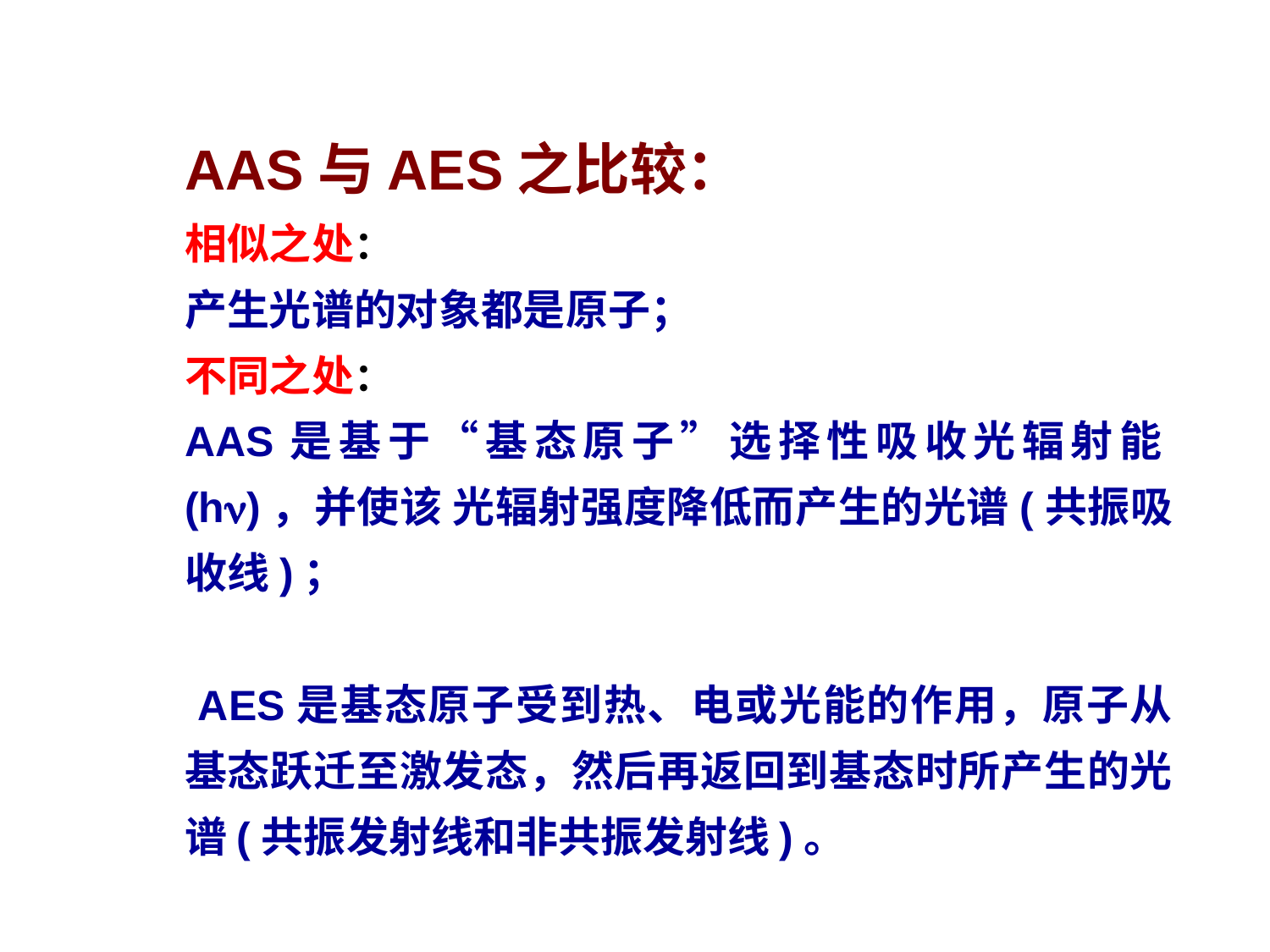

AAS与AES之比较：
相似之处：
产生光谱的对象都是原子；
不同之处：
AAS是基于“基态原子”选择性吸收光辐射能(hν)，并使该 光辐射强度降低而产生的光谱(共振吸收线)；

 AES是基态原子受到热、电或光能的作用，原子从基态跃迁至激发态，然后再返回到基态时所产生的光谱(共振发射线和非共振发射线)。